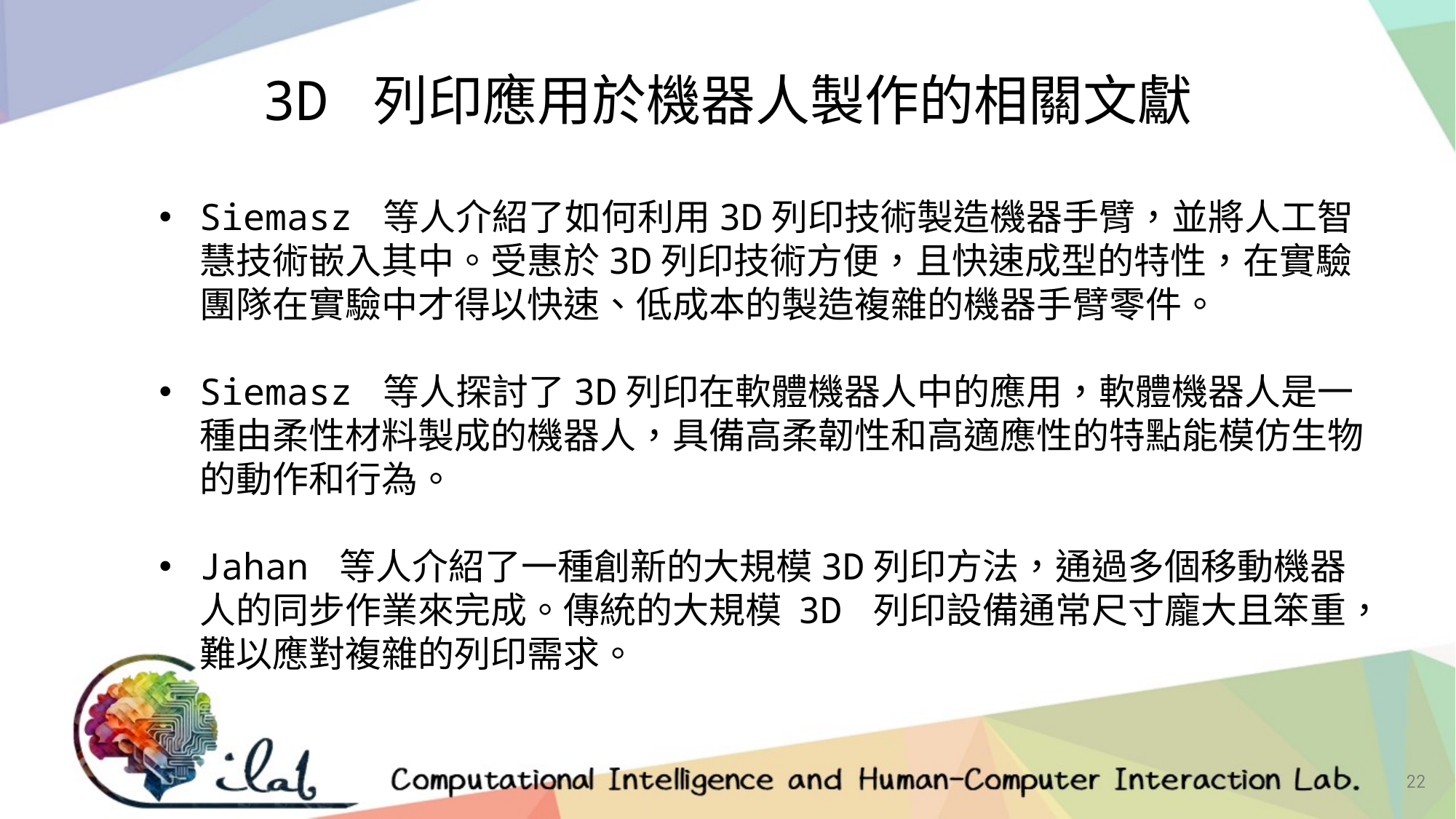

3D 列印應用於機器人製作的相關文獻
Siemasz 等人介紹了如何利用3D列印技術製造機器手臂，並將人工智慧技術嵌入其中。受惠於3D列印技術方便，且快速成型的特性，在實驗團隊在實驗中才得以快速、低成本的製造複雜的機器手臂零件。

Siemasz 等人探討了3D列印在軟體機器人中的應用，軟體機器人是一種由柔性材料製成的機器人，具備高柔韌性和高適應性的特點能模仿生物的動作和行為。

Jahan 等人介紹了一種創新的大規模3D列印方法，通過多個移動機器人的同步作業來完成。傳統的大規模 3D 列印設備通常尺寸龐大且笨重，難以應對複雜的列印需求。
22